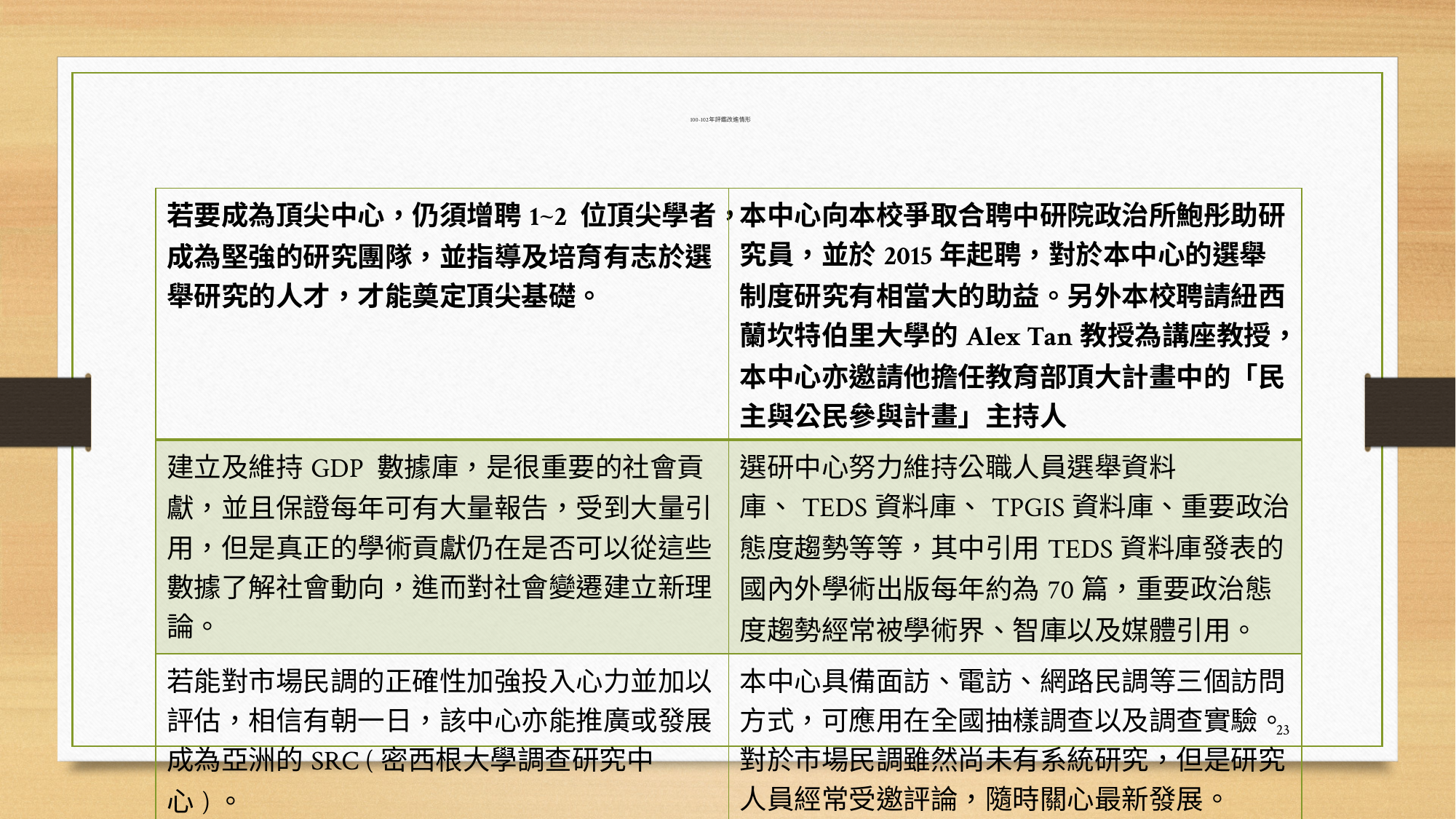

# 100-102年評鑑改進情形
| 若要成為頂尖中心，仍須增聘1~2 位頂尖學者，成為堅強的研究團隊，並指導及培育有志於選舉研究的人才，才能奠定頂尖基礎。 | 本中心向本校爭取合聘中研院政治所鮑彤助研究員，並於2015年起聘，對於本中心的選舉制度研究有相當大的助益。另外本校聘請紐西蘭坎特伯里大學的Alex Tan教授為講座教授，本中心亦邀請他擔任教育部頂大計畫中的「民主與公民參與計畫」主持人 |
| --- | --- |
| 建立及維持GDP 數據庫，是很重要的社會貢獻，並且保證每年可有大量報告，受到大量引用，但是真正的學術貢獻仍在是否可以從這些數據了解社會動向，進而對社會變遷建立新理論。 | 選研中心努力維持公職人員選舉資料庫、TEDS資料庫、TPGIS資料庫、重要政治態度趨勢等等，其中引用TEDS資料庫發表的國內外學術出版每年約為70篇，重要政治態度趨勢經常被學術界、智庫以及媒體引用。 |
| 若能對市場民調的正確性加強投入心力並加以評估，相信有朝一日，該中心亦能推廣或發展成為亞洲的SRC (密西根大學調查研究中心)。 | 本中心具備面訪、電訪、網路民調等三個訪問方式，可應用在全國抽樣調查以及調查實驗。對於市場民調雖然尚未有系統研究，但是研究人員經常受邀評論，隨時關心最新發展。 |
23